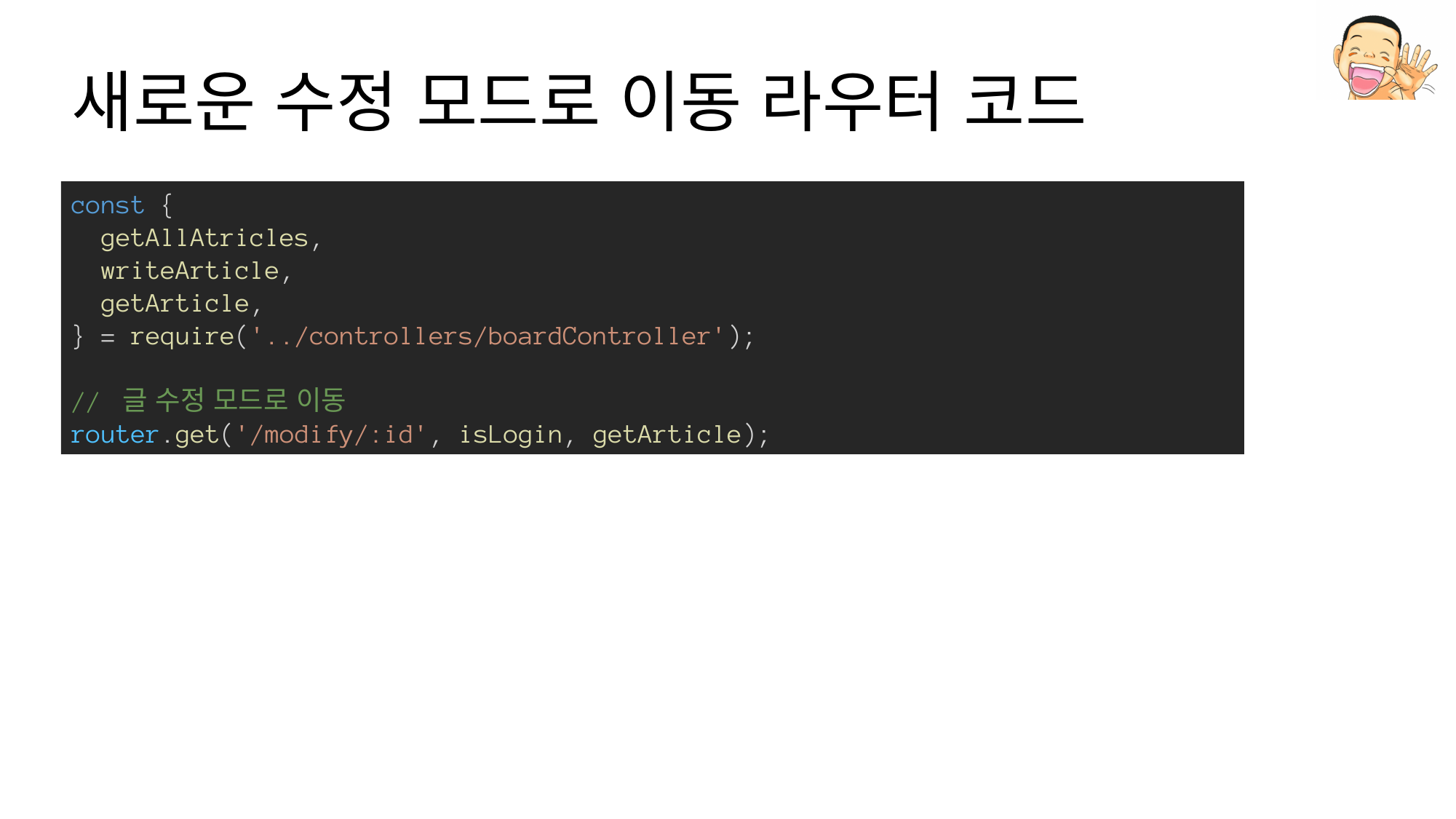

# 새로운 수정 모드로 이동 라우터 코드
const {
  getAllAtricles,
  writeArticle,
  getArticle,
} = require('../controllers/boardController');

// 글 수정 모드로 이동
router.get('/modify/:id', isLogin, getArticle);